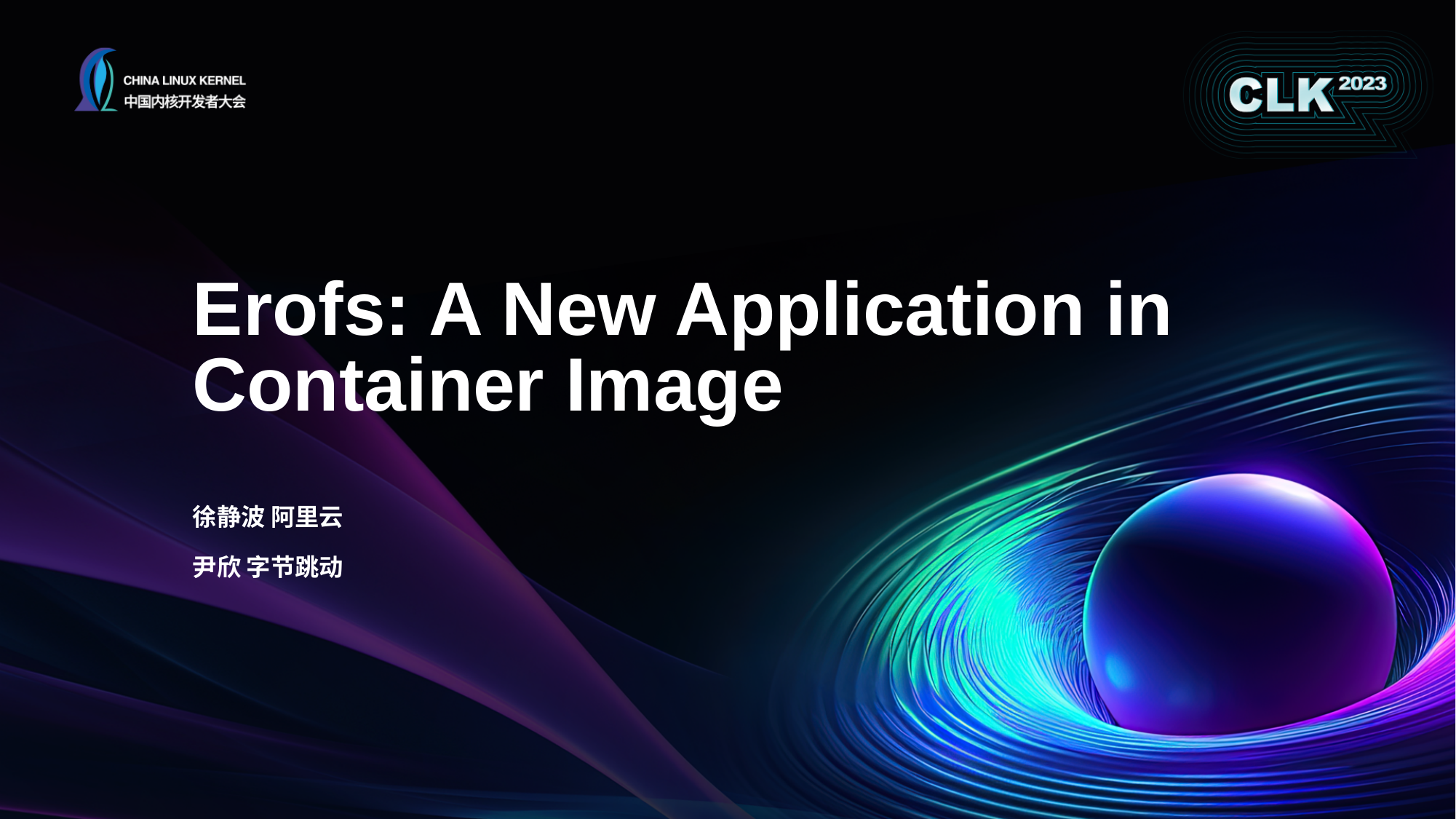

# Erofs: A New Application in Container Image
徐静波 阿里云
尹欣 字节跳动